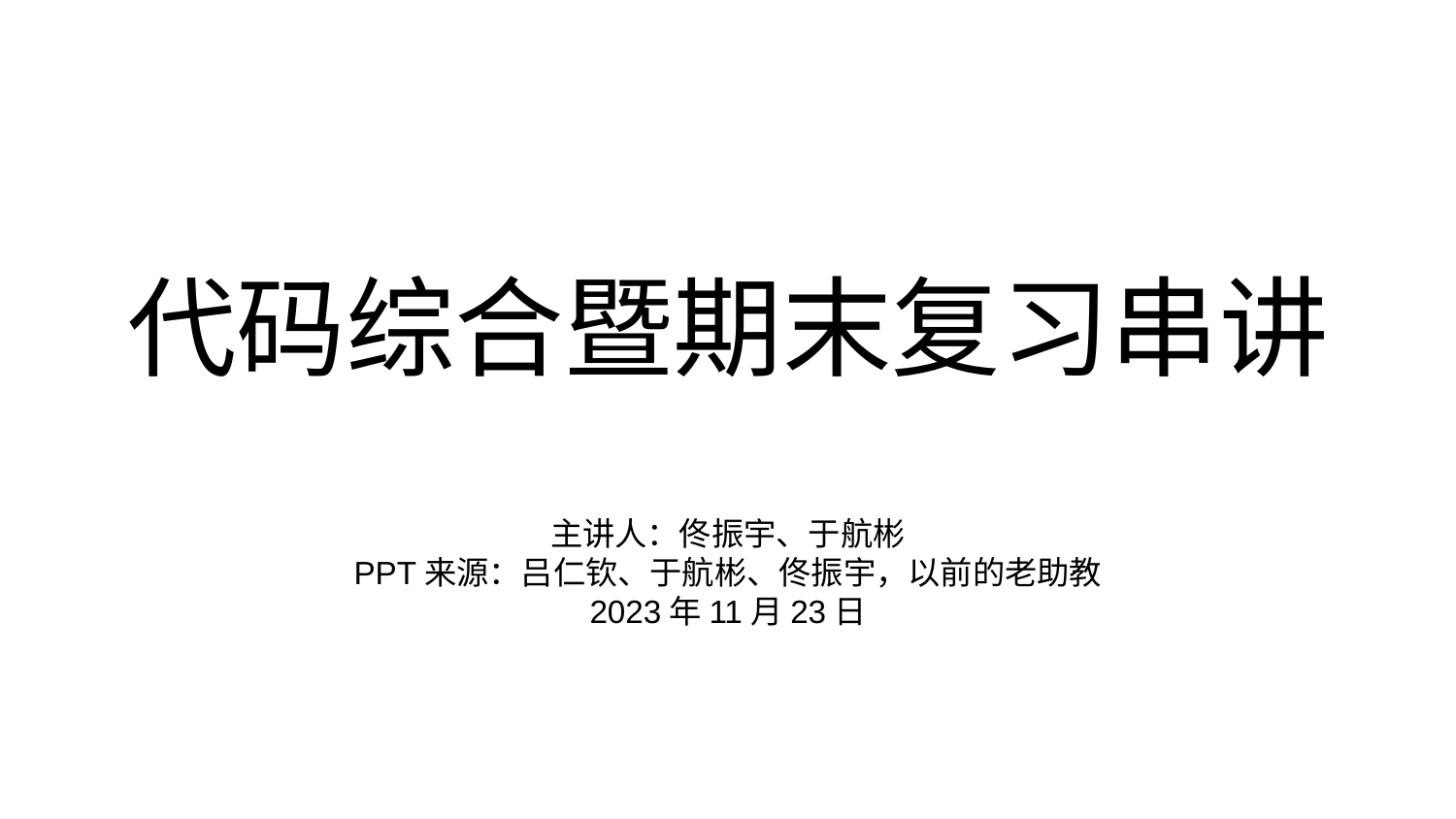

代码综合暨期末复习串讲
主讲人：佟振宇、于航彬
PPT来源：吕仁钦、于航彬、佟振宇，以前的老助教
2023年11月23日